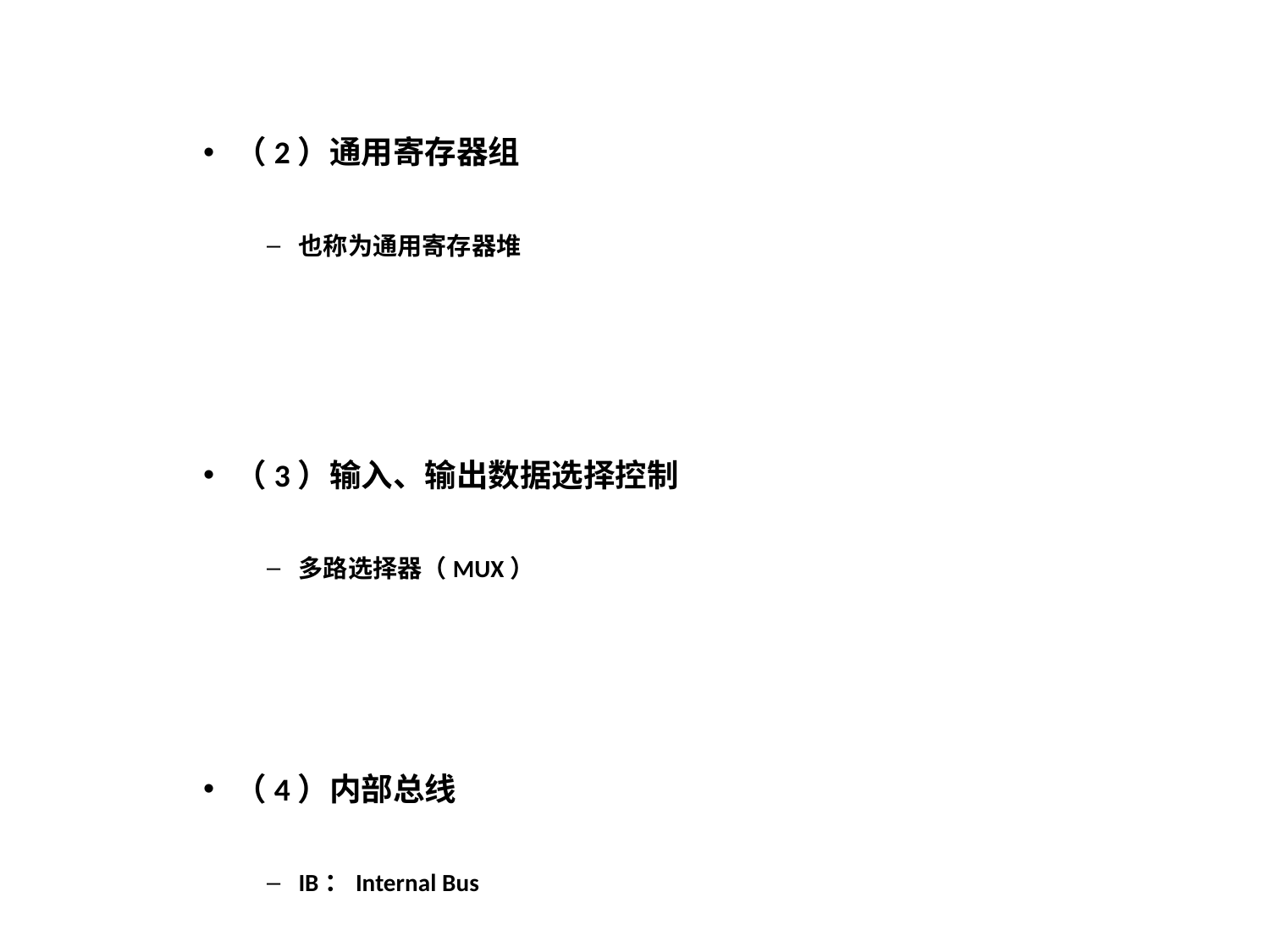

（2）通用寄存器组

也称为通用寄存器堆

（3）输入、输出数据选择控制

多路选择器（MUX）

（4）内部总线

IB：Internal Bus